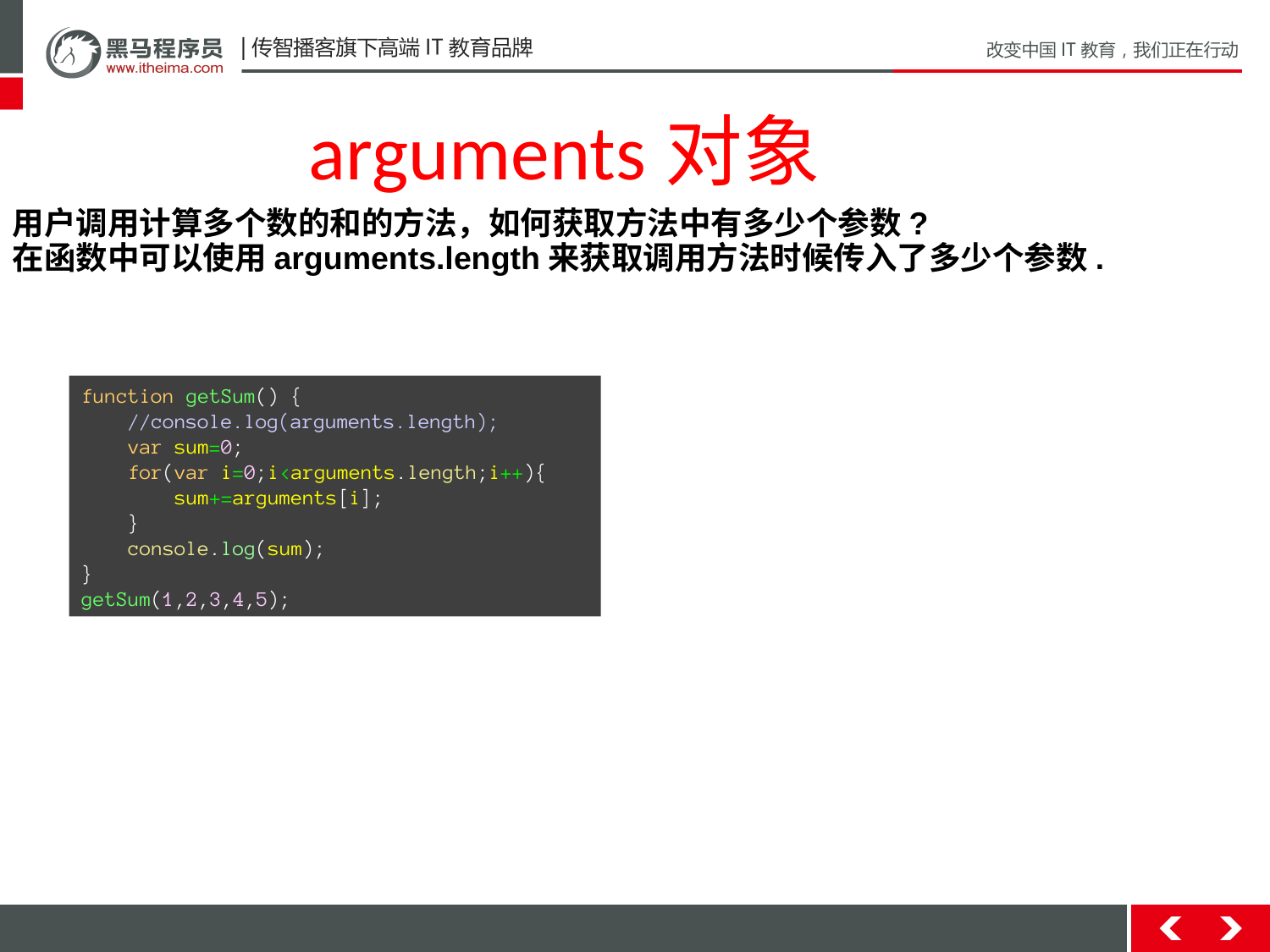

arguments对象
用户调用计算多个数的和的方法，如何获取方法中有多少个参数?
在函数中可以使用arguments.length来获取调用方法时候传入了多少个参数.
function getSum() {
    //console.log(arguments.length);
    var sum=0;
    for(var i=0;i<arguments.length;i++){
        sum+=arguments[i];
    }
    console.log(sum);
}
getSum(1,2,3,4,5);